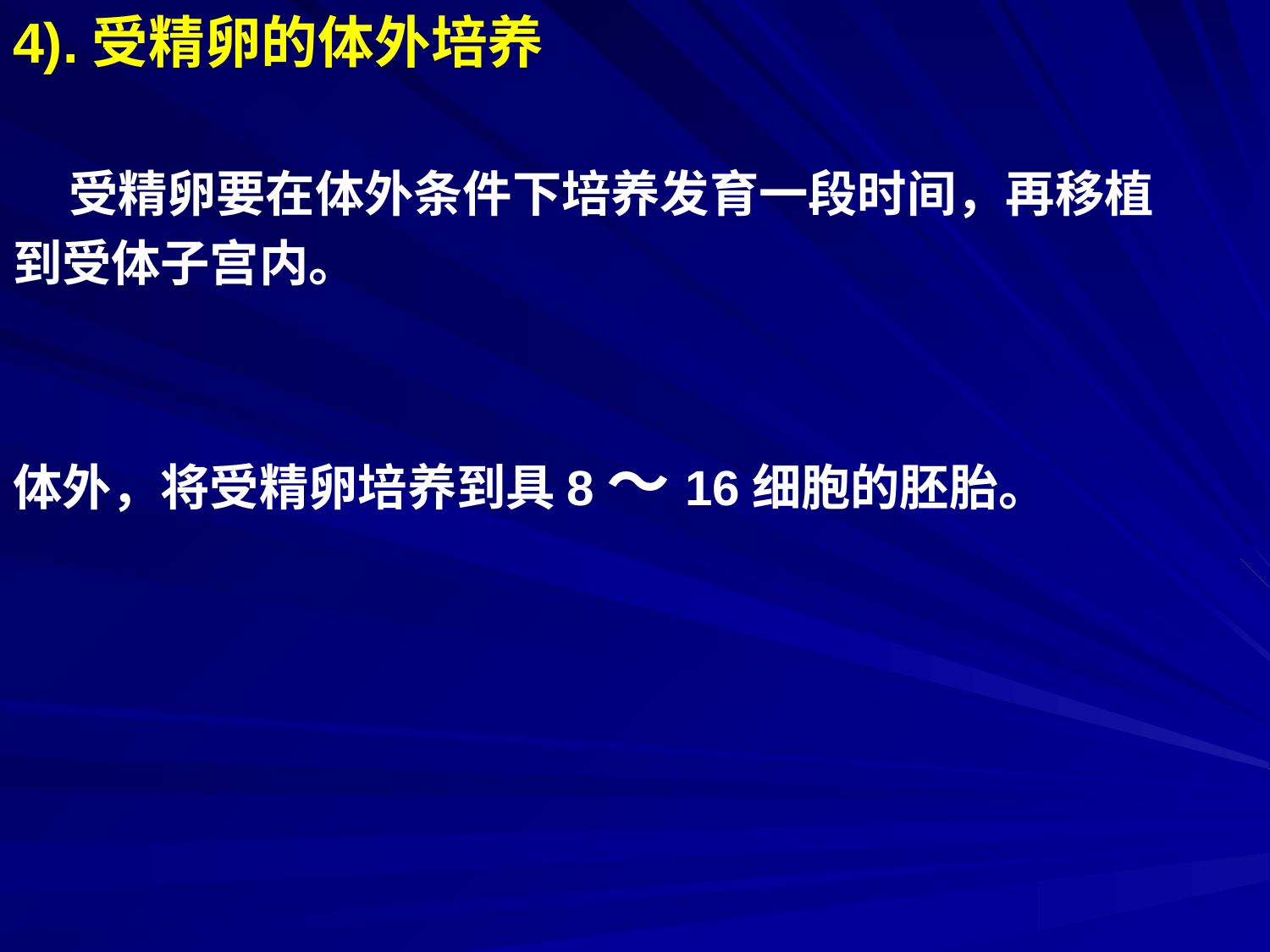

4).受精卵的体外培养

    受精卵要在体外条件下培养发育一段时间，再移植
到受体子宫内。

体外，将受精卵培养到具8～16细胞的胚胎。